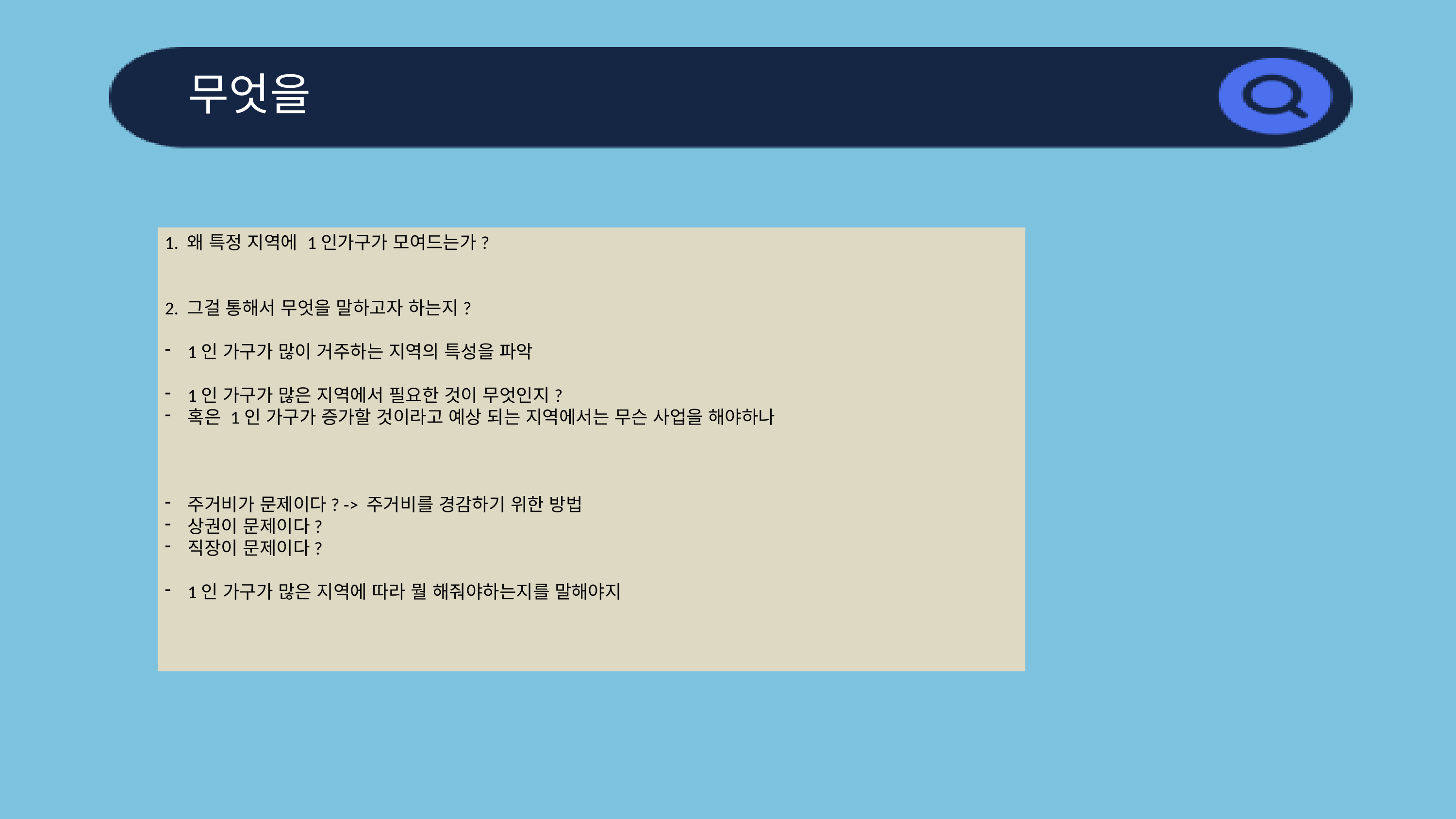

무엇을
1. 왜 특정 지역에 1인가구가 모여드는가?

2. 그걸 통해서 무엇을 말하고자 하는지?

1인 가구가 많이 거주하는 지역의 특성을 파악

1인 가구가 많은 지역에서 필요한 것이 무엇인지?
혹은 1인 가구가 증가할 것이라고 예상 되는 지역에서는 무슨 사업을 해야하나

주거비가 문제이다? -> 주거비를 경감하기 위한 방법
상권이 문제이다?
직장이 문제이다?

1인 가구가 많은 지역에 따라 뭘 해줘야하는지를 말해야지